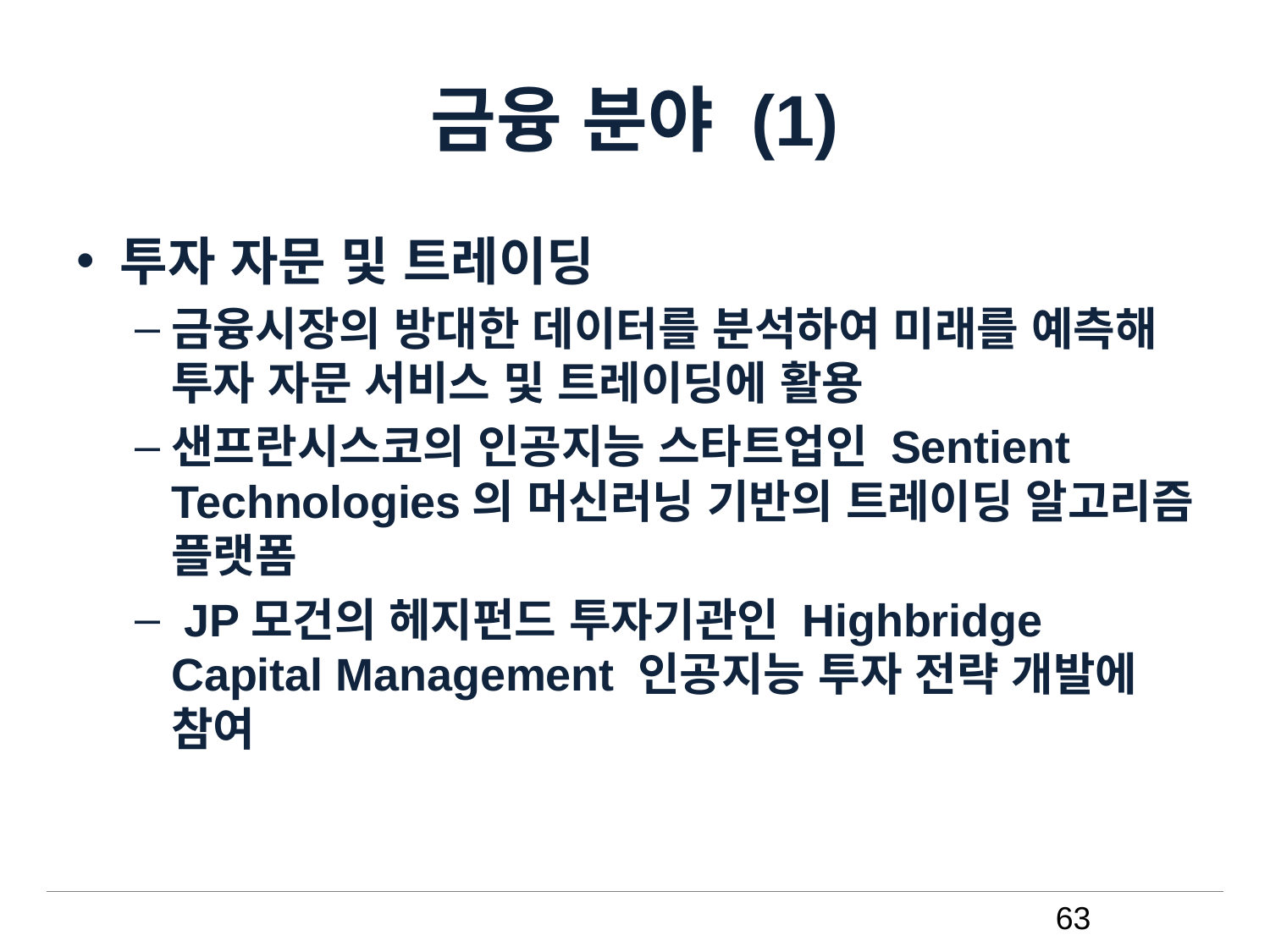

# 금융 분야 (1)
투자 자문 및 트레이딩
금융시장의 방대한 데이터를 분석하여 미래를 예측해 투자 자문 서비스 및 트레이딩에 활용
샌프란시스코의 인공지능 스타트업인 Sentient Technologies의 머신러닝 기반의 트레이딩 알고리즘 플랫폼
 JP모건의 헤지펀드 투자기관인 Highbridge Capital Management 인공지능 투자 전략 개발에 참여